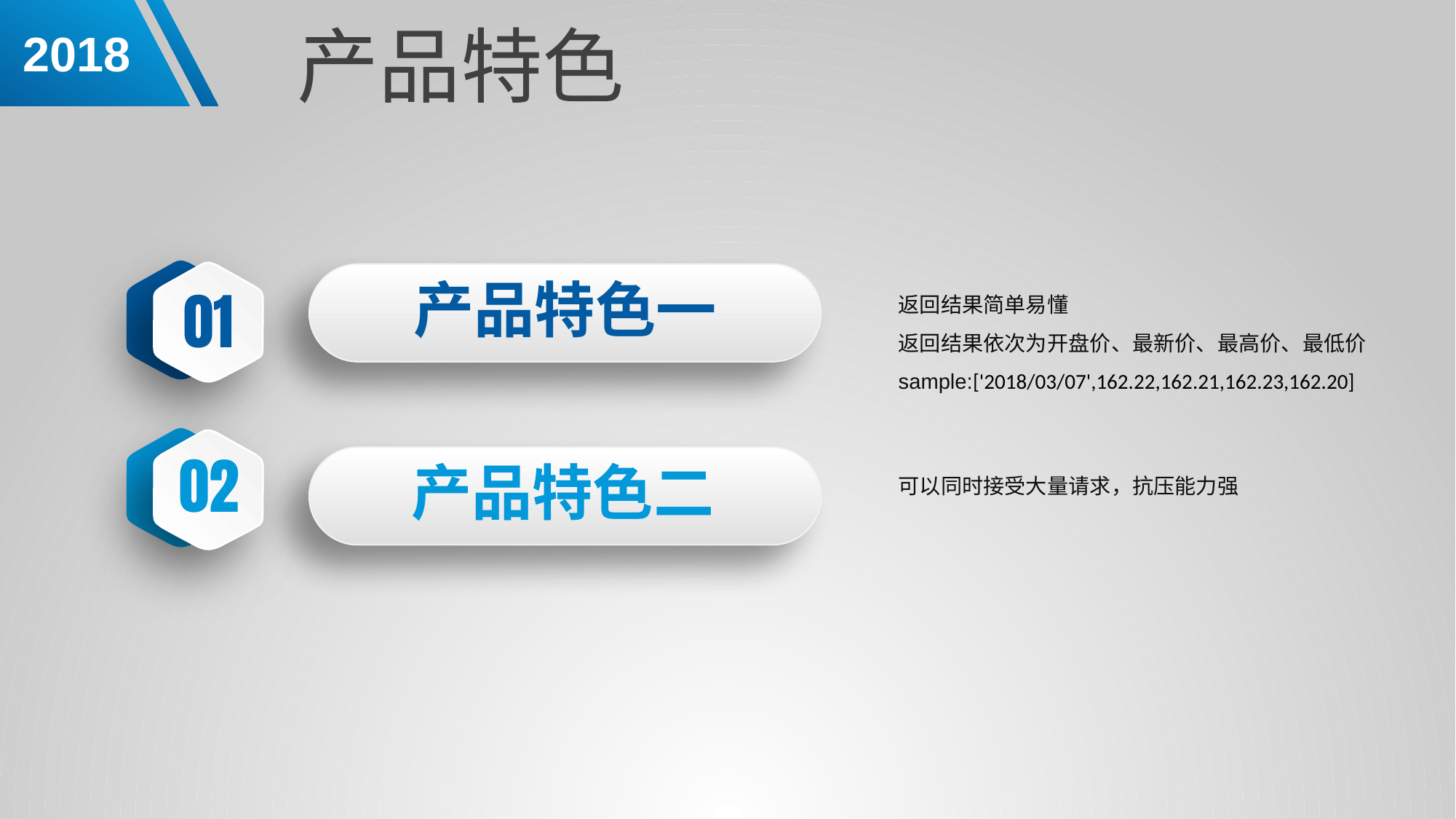

产品特色
2018

01

产品特色一
返回结果简单易懂
返回结果依次为开盘价、最新价、最高价、最低价
sample:['2018/03/07',162.22,162.21,162.23,162.20]

02

产品特色二
可以同时接受大量请求，抗压能力强